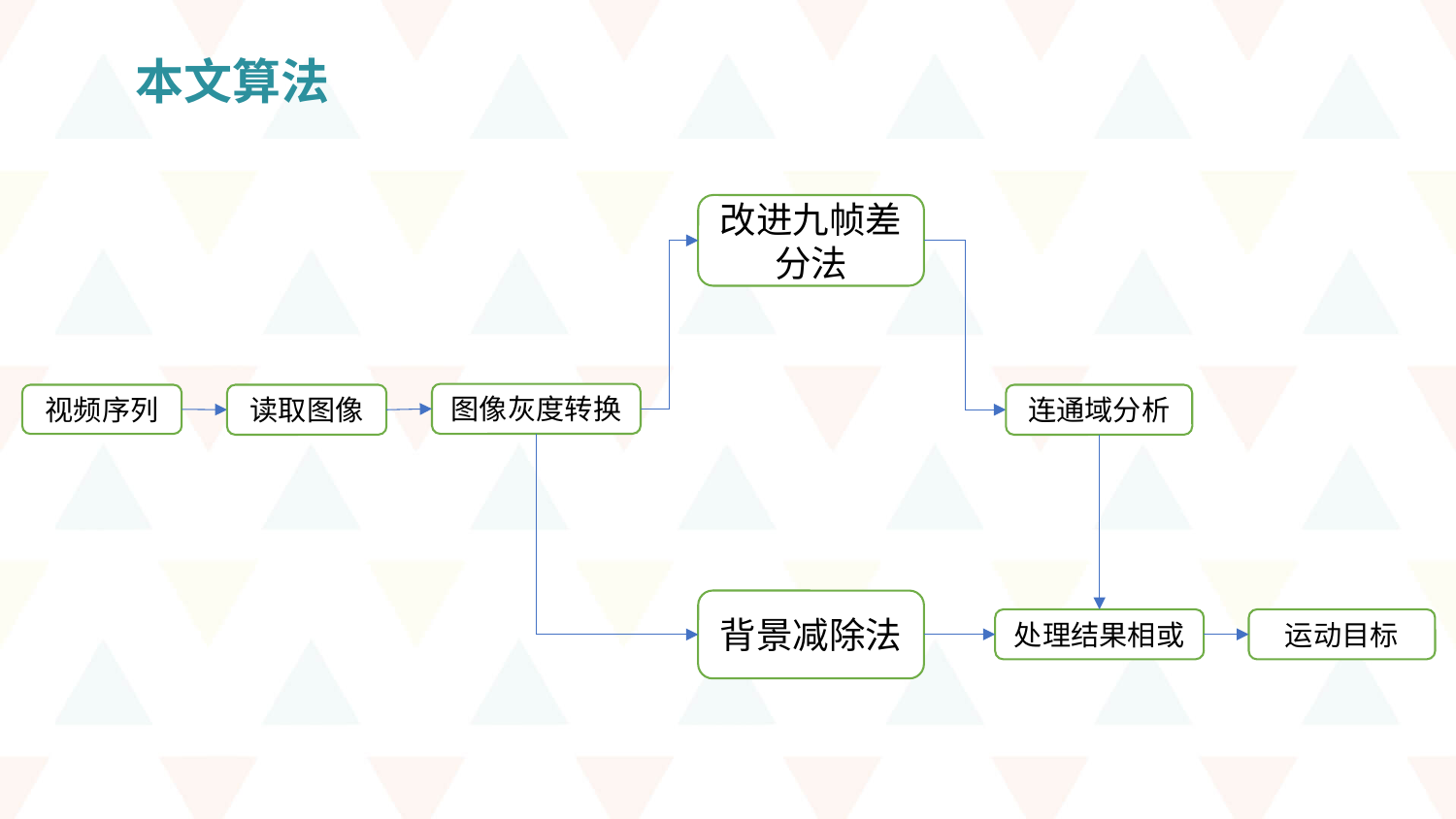

本文算法
改进九帧差分法
图像灰度转换
视频序列
读取图像
连通域分析
背景减除法
运动目标
处理结果相或